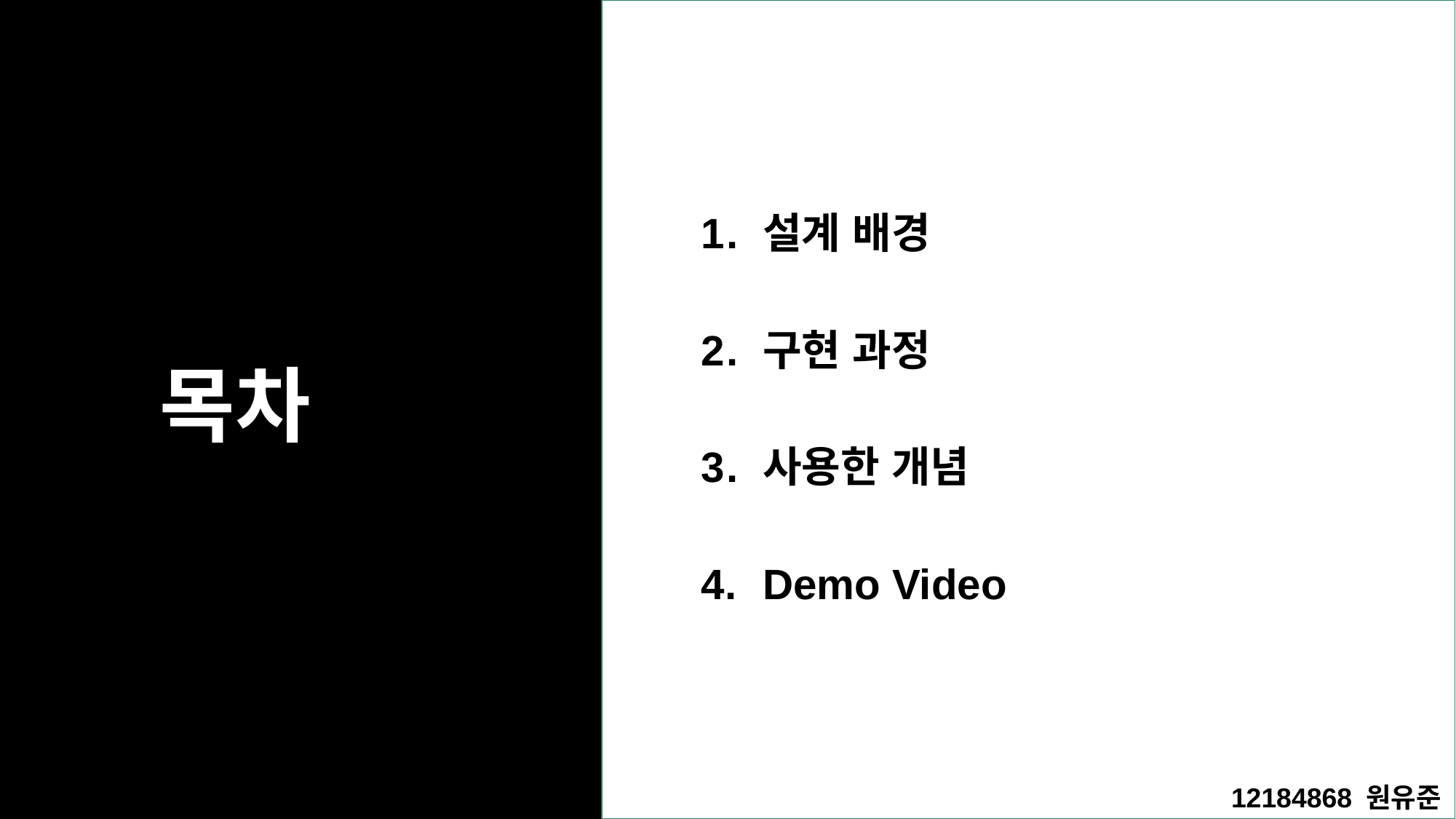

설계 배경
구현 과정
사용한 개념
Demo Video
# 목차
12184868 원유준